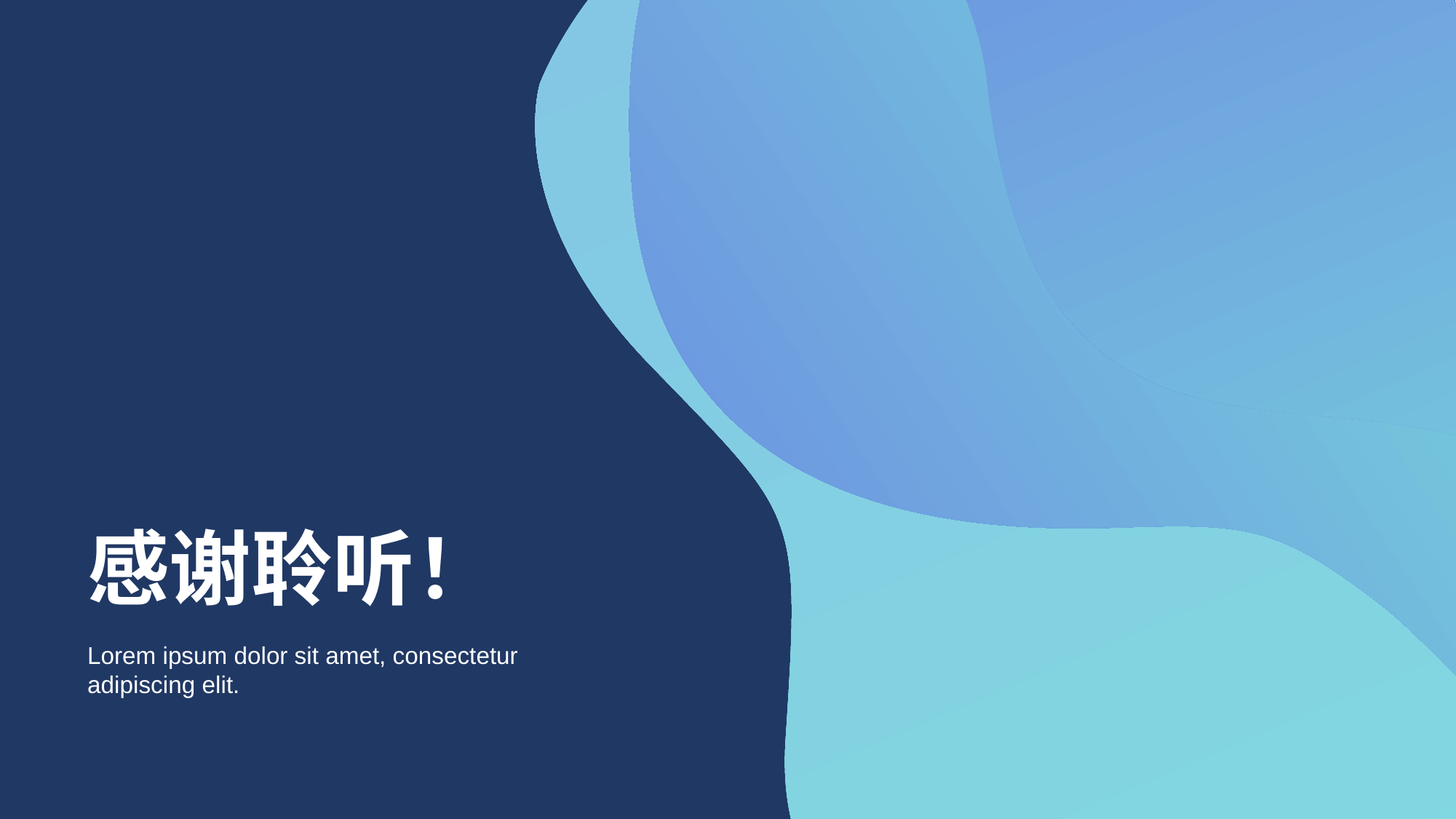

# 人力资源幻灯片 10

感谢聆听！
Lorem ipsum dolor sit amet, consectetur adipiscing elit.